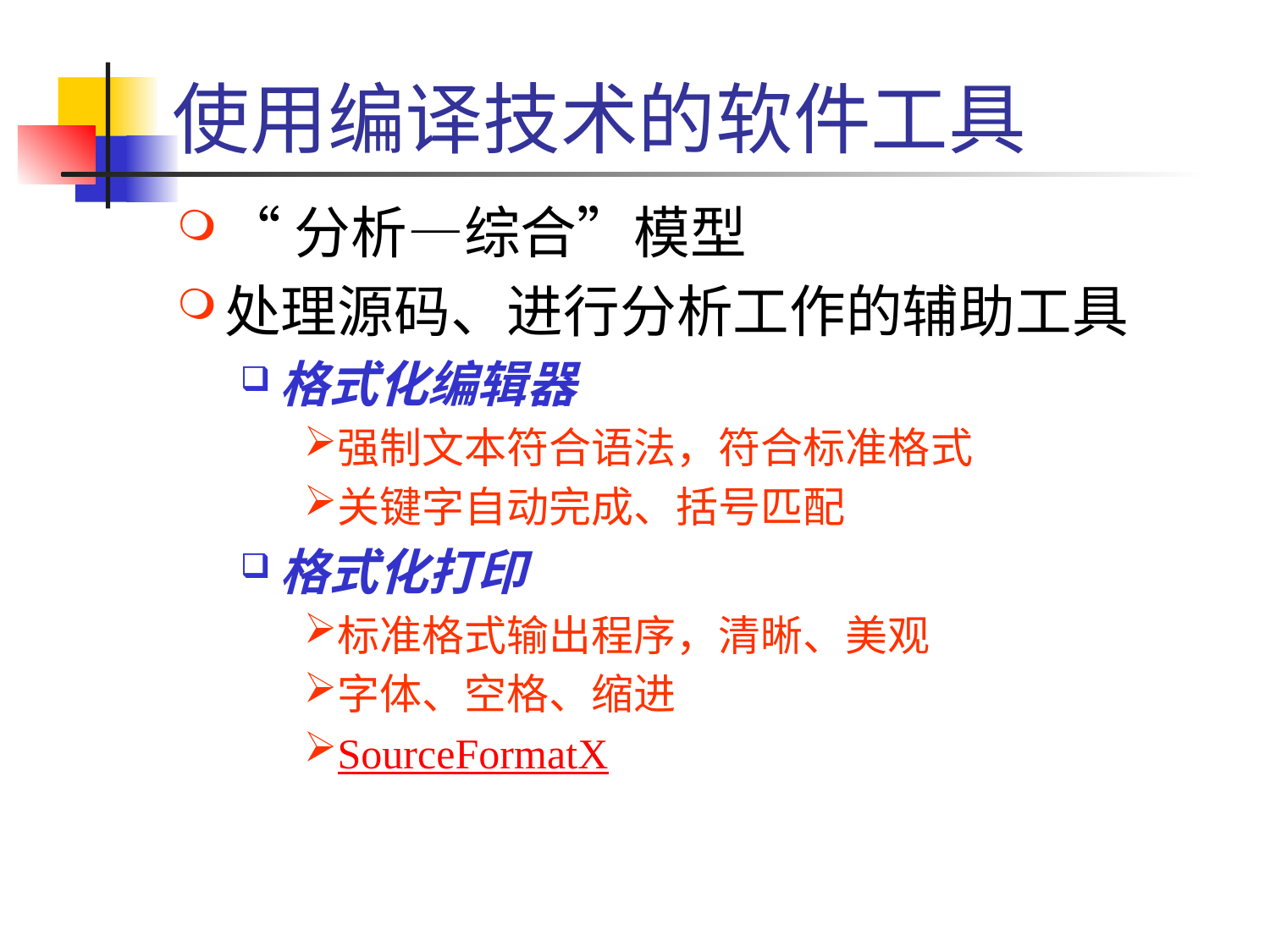

# 使用编译技术的软件工具
“分析—综合”模型
处理源码、进行分析工作的辅助工具
格式化编辑器
强制文本符合语法，符合标准格式
关键字自动完成、括号匹配
格式化打印
标准格式输出程序，清晰、美观
字体、空格、缩进
SourceFormatX